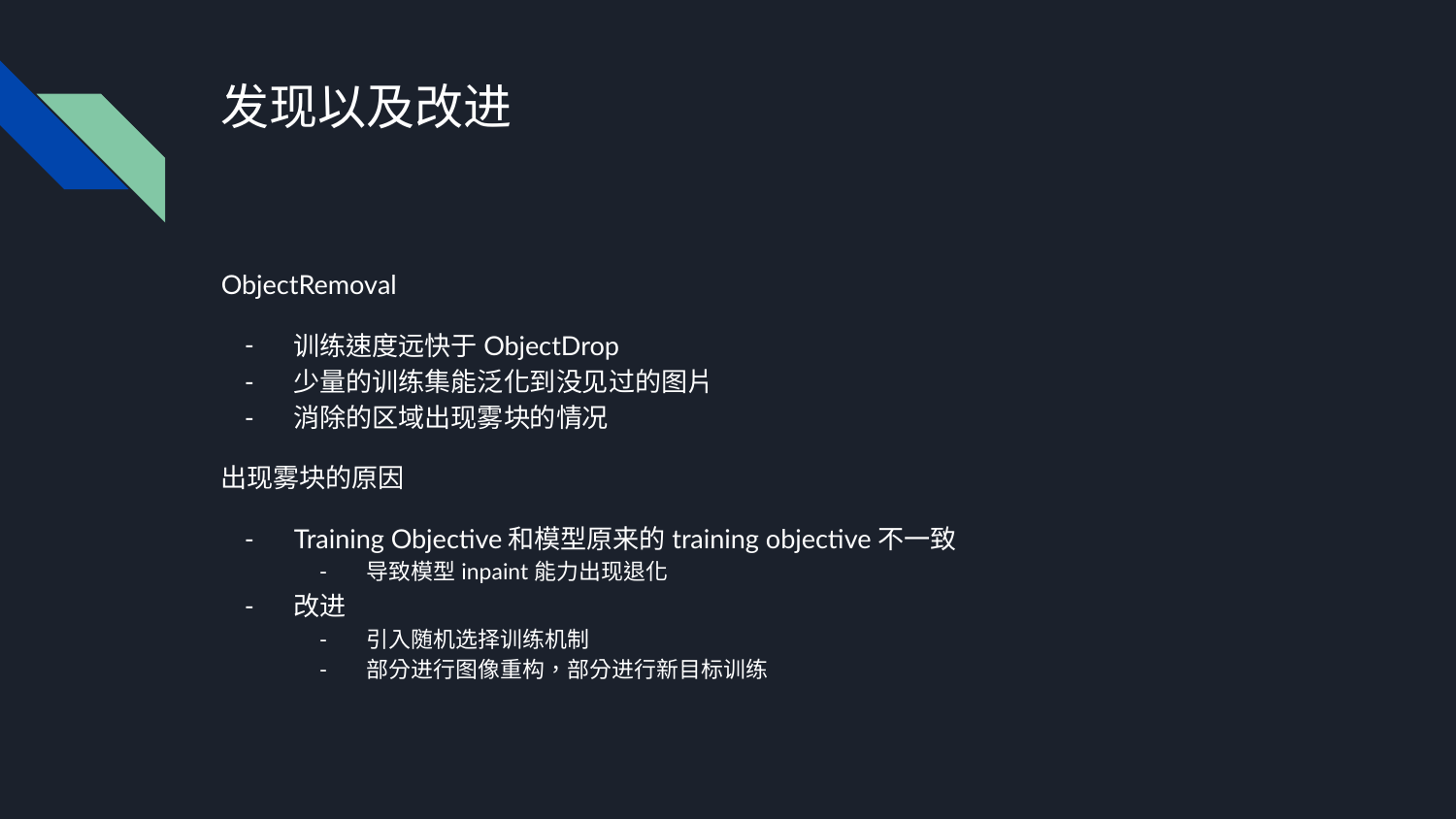

# 发现以及改进
ObjectRemoval
训练速度远快于ObjectDrop
少量的训练集能泛化到没见过的图片
消除的区域出现雾块的情况
出现雾块的原因
Training Objective和模型原来的training objective不一致
导致模型inpaint能力出现退化
改进
引入随机选择训练机制
部分进行图像重构，部分进行新目标训练